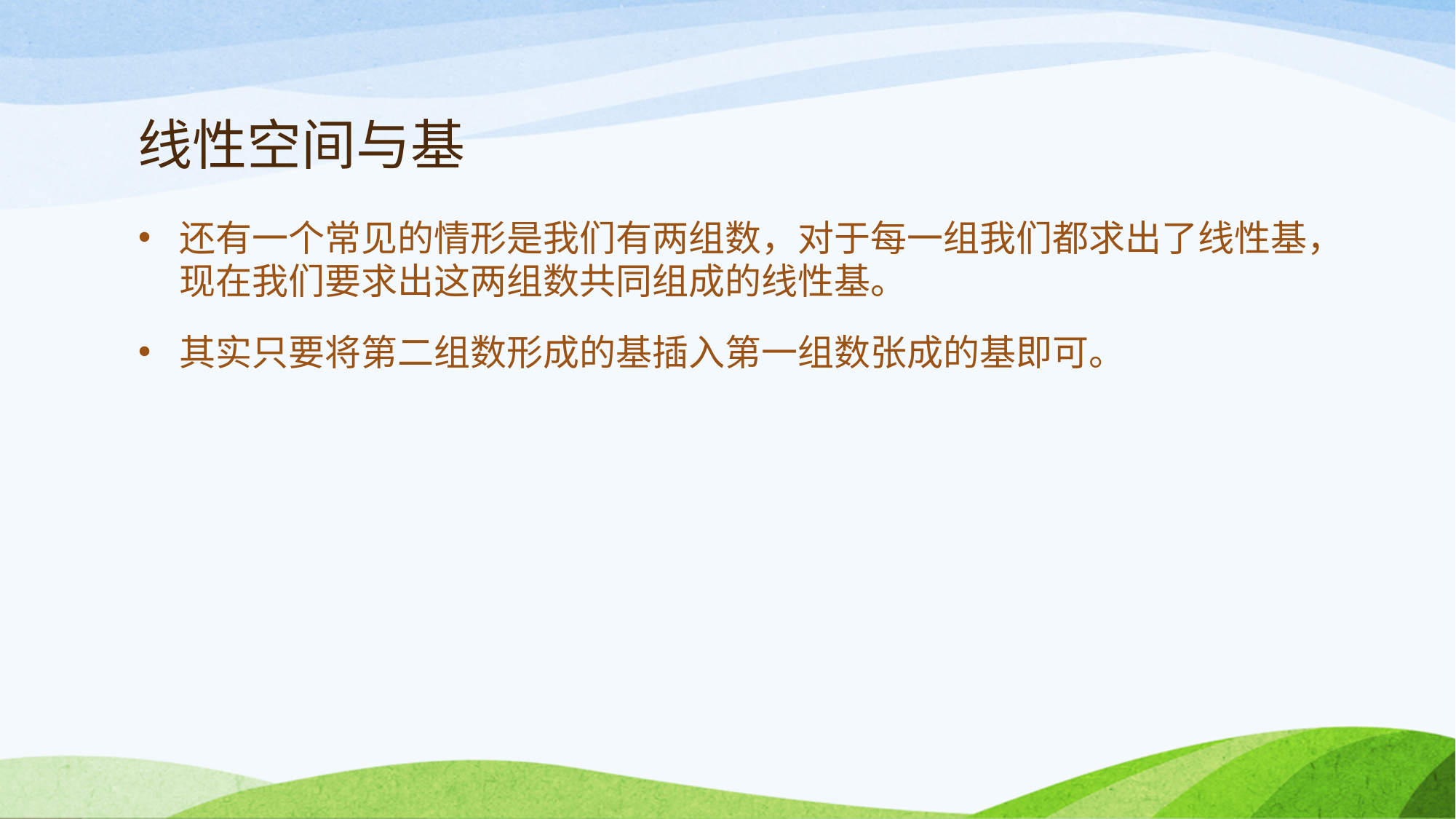

# 线性空间与基
还有一个常见的情形是我们有两组数，对于每一组我们都求出了线性基，现在我们要求出这两组数共同组成的线性基。
其实只要将第二组数形成的基插入第一组数张成的基即可。